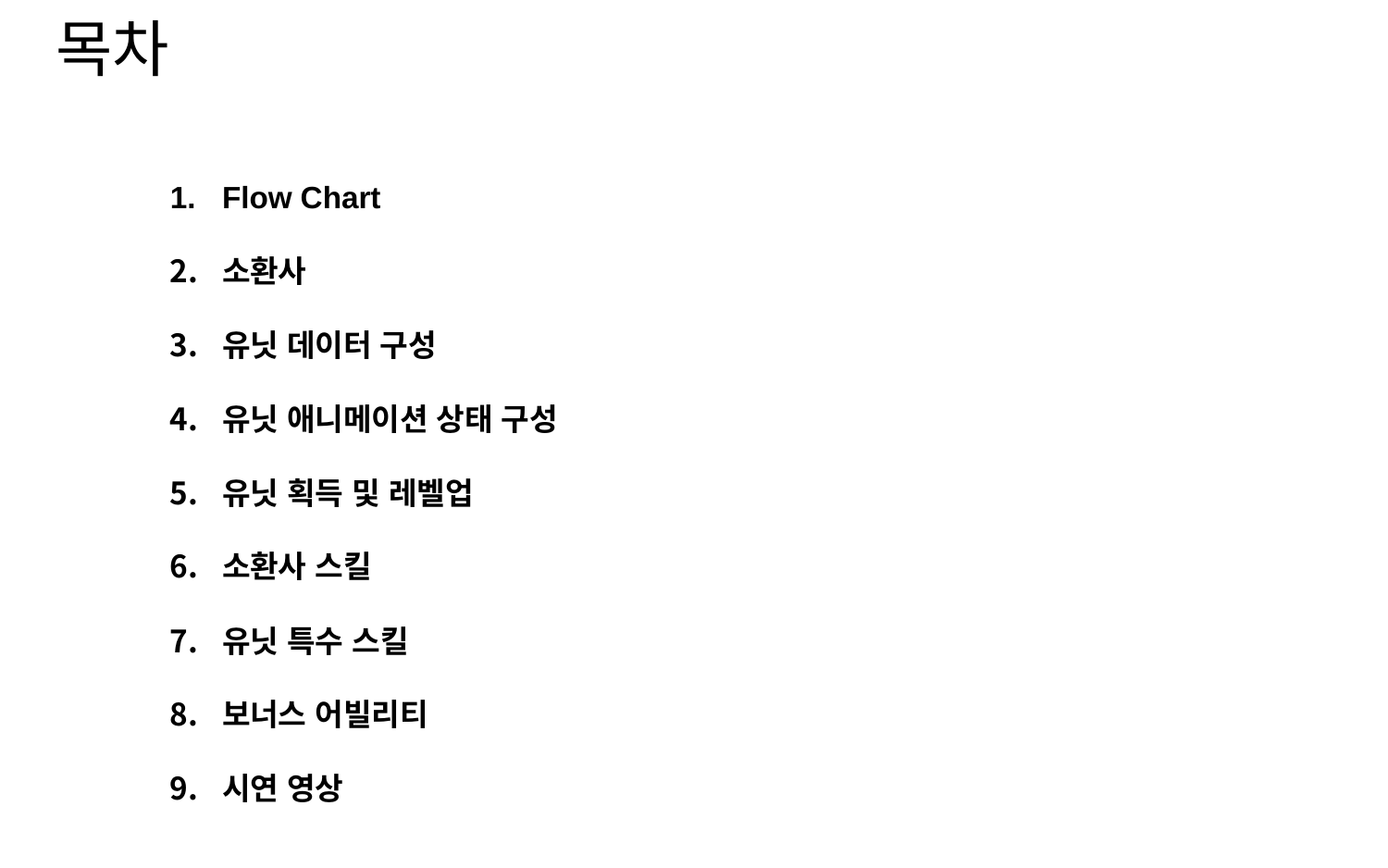

목차

Flow Chart

소환사

유닛 데이터 구성

유닛 애니메이션 상태 구성

유닛 획득 및 레벨업

소환사 스킬

유닛 특수 스킬

보너스 어빌리티

시연 영상